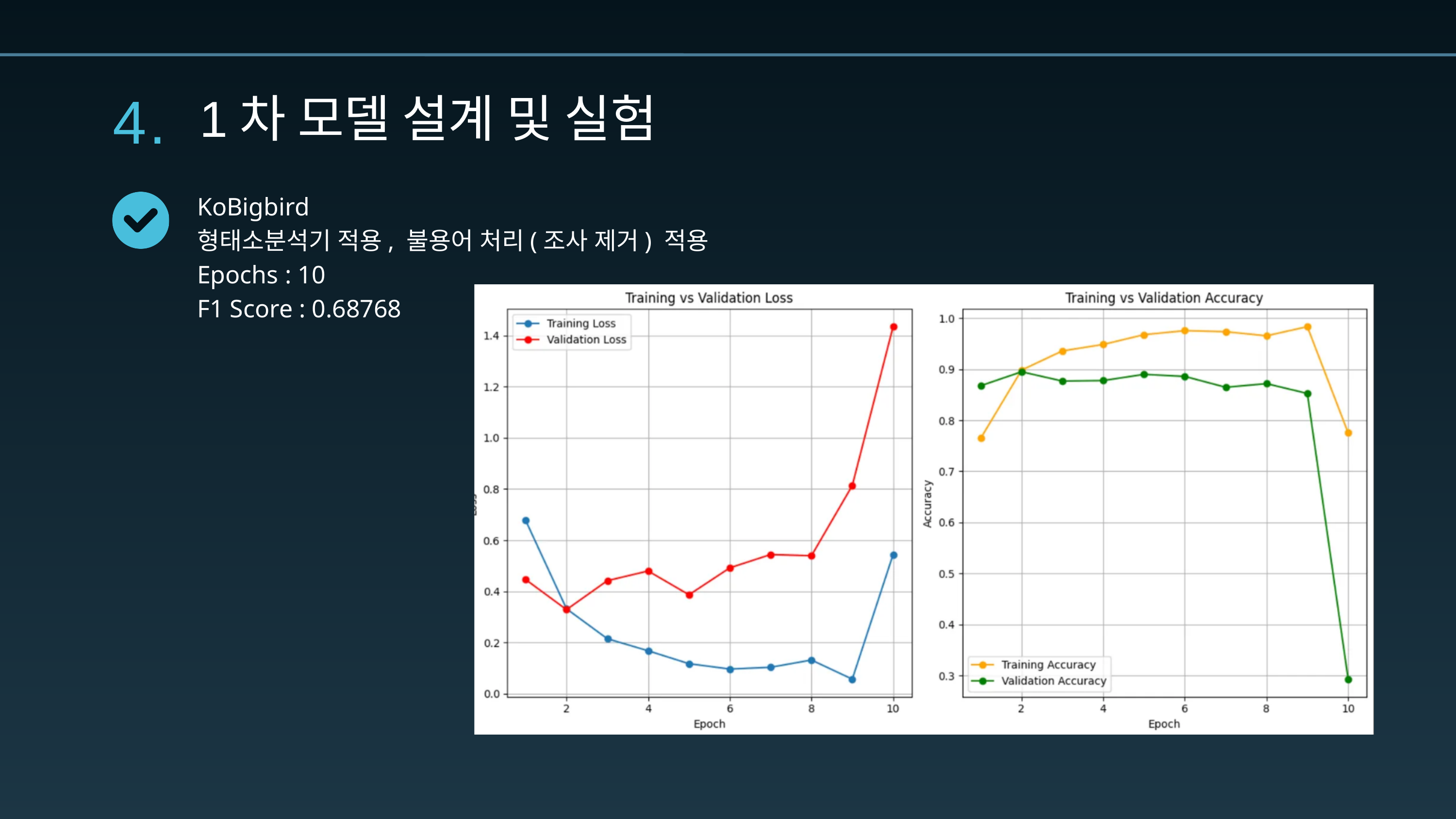

4.
1차 모델 설계 및 실험
KoBigbird
형태소분석기 적용, 불용어 처리(조사 제거) 적용
Epochs : 10
F1 Score : 0.68768